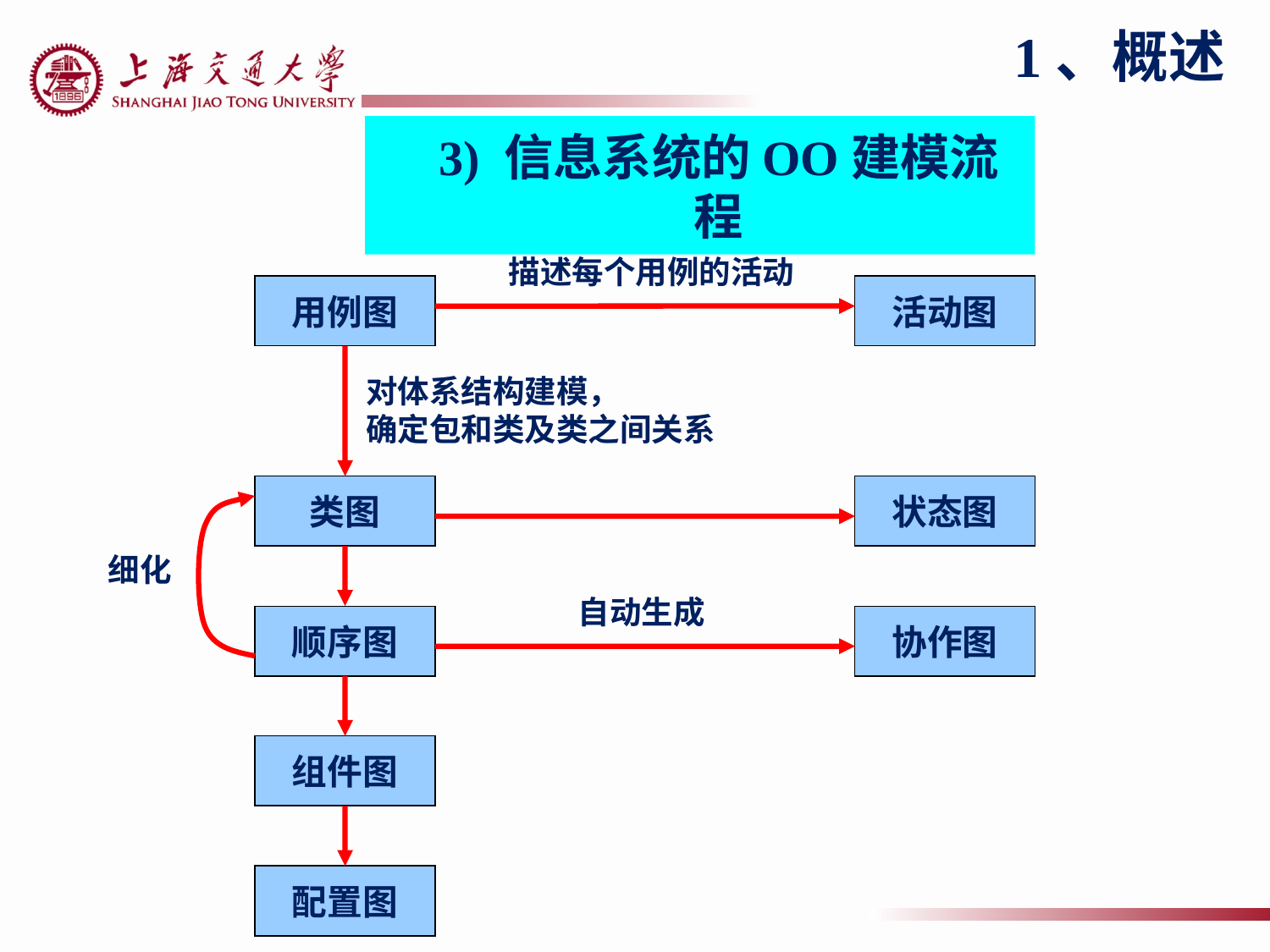

1、概述
3) 信息系统的OO建模流程
描述每个用例的活动
用例图
活动图

对体系结构建模，
确定包和类及类之间关系
类图
状态图

细化

自动生成
顺序图
协作图

组件图

配置图